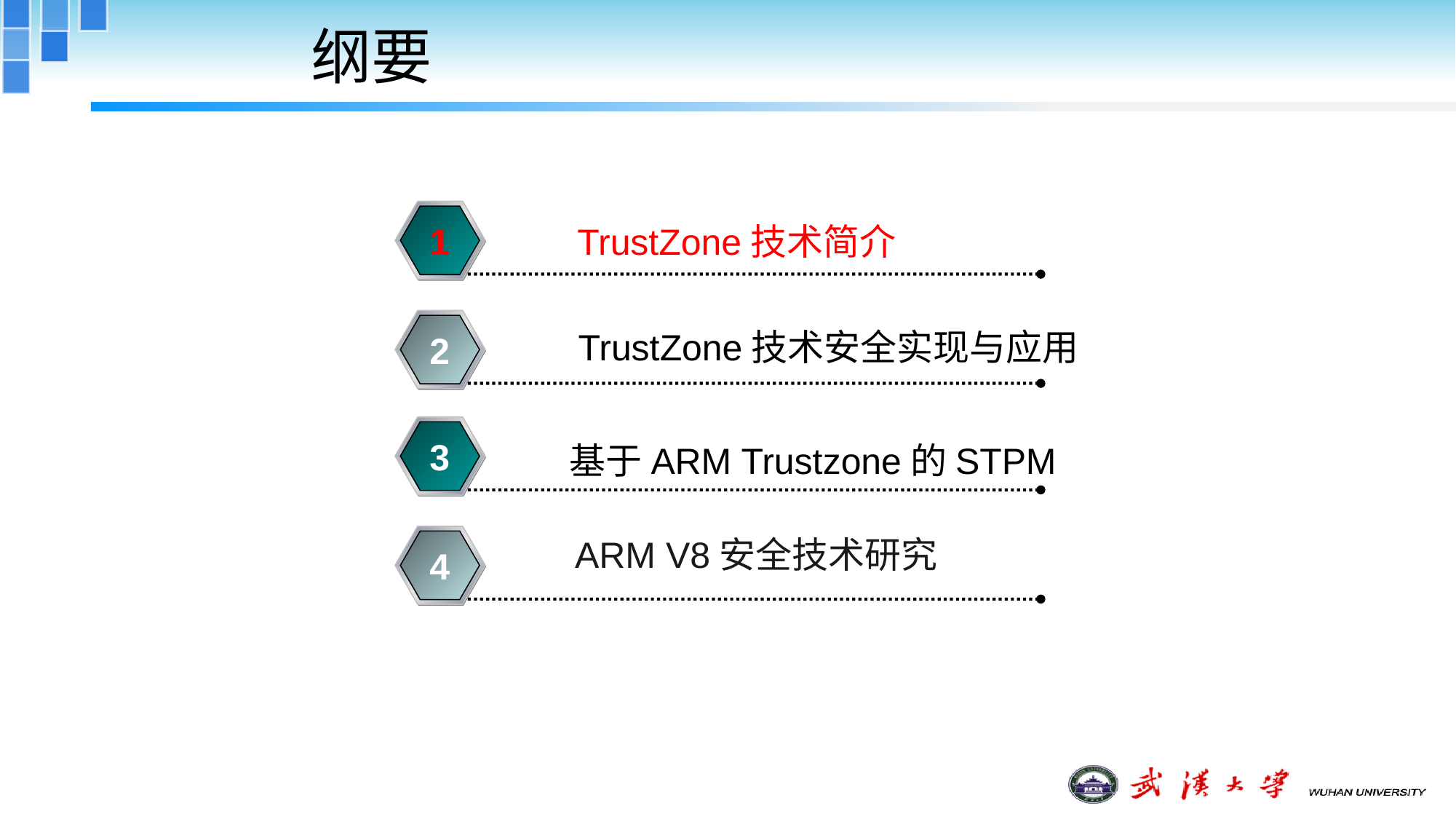

# 纲要

TrustZone技术简介
1

TrustZone技术安全实现与应用
2

3
基于ARM Trustzone的STPM

ARM V8安全技术研究

4